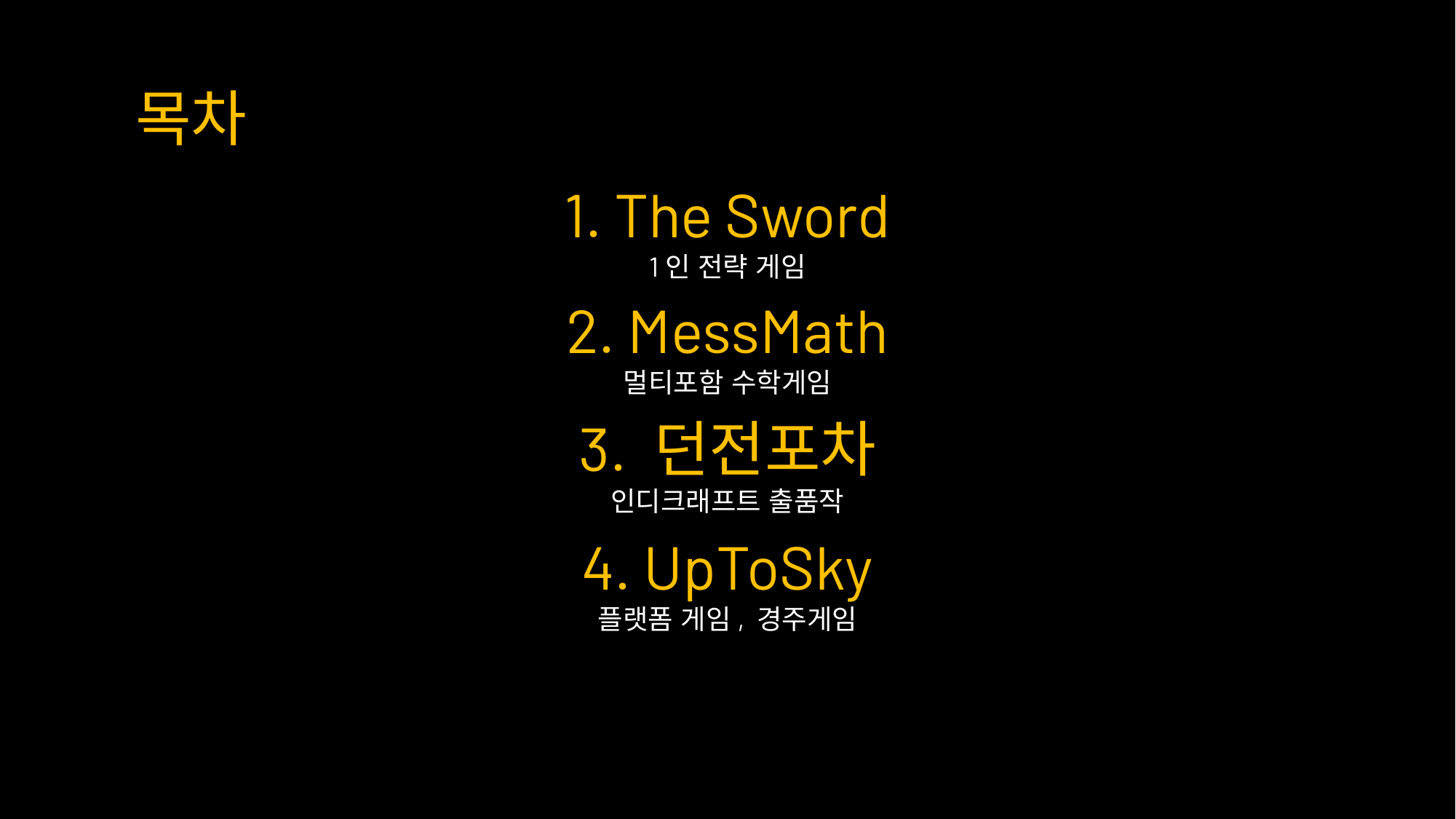

목차
1. The Sword
1인 전략 게임
2. MessMath
멀티포함 수학게임
3. 던전포차
인디크래프트 출품작
4. UpToSky
플랫폼 게임, 경주게임